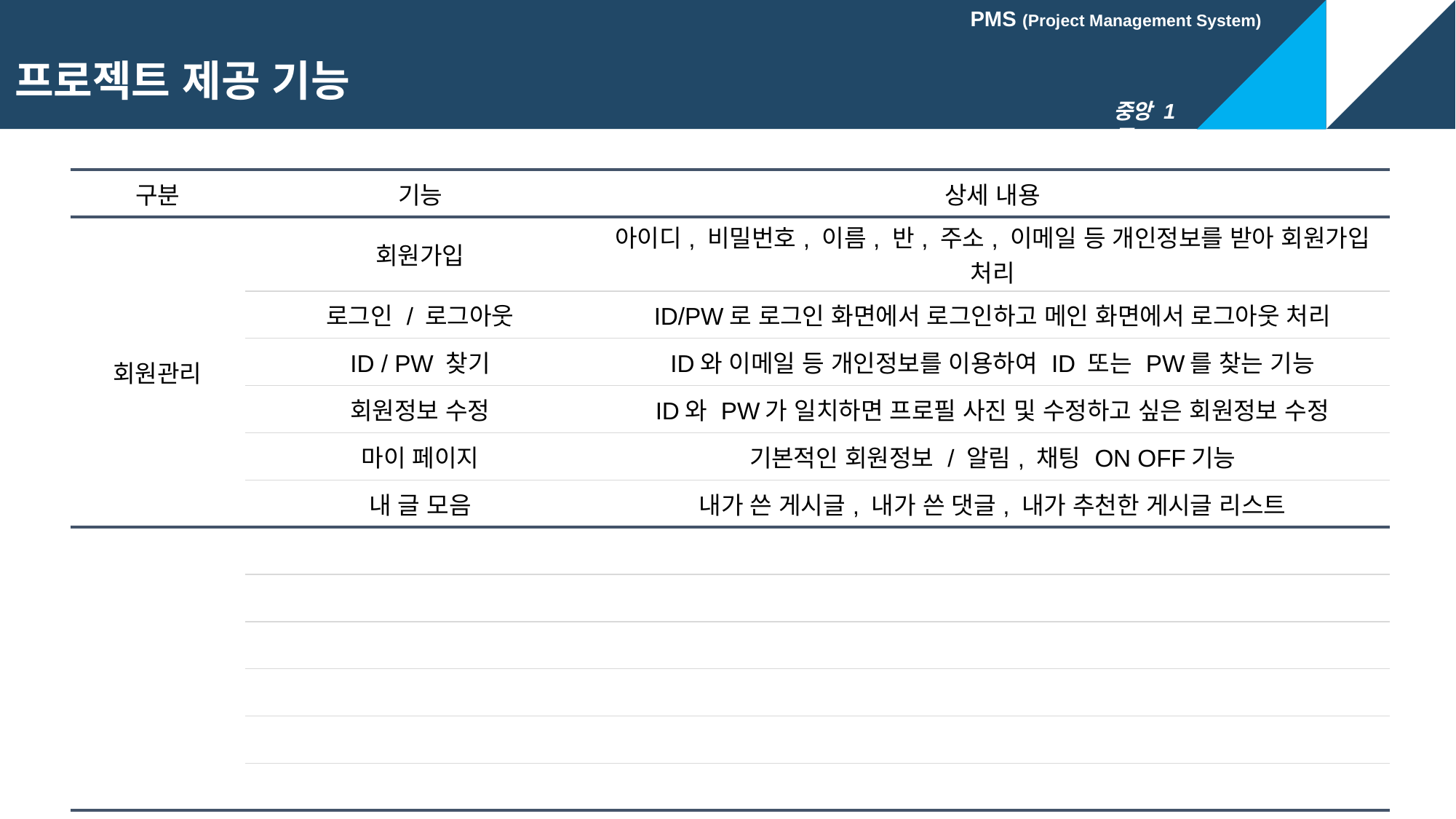

프로젝트 제공 기능
| 구분 | 기능 | 상세 내용 |
| --- | --- | --- |
| 회원관리 | 회원가입 | 아이디, 비밀번호, 이름, 반, 주소, 이메일 등 개인정보를 받아 회원가입 처리 |
|  | 로그인 / 로그아웃 | ID/PW로 로그인 화면에서 로그인하고 메인 화면에서 로그아웃 처리 |
|  | ID / PW 찾기 | ID와 이메일 등 개인정보를 이용하여 ID 또는 PW를 찾는 기능 |
|  | 회원정보 수정 | ID와 PW가 일치하면 프로필 사진 및 수정하고 싶은 회원정보 수정 |
|  | 마이 페이지 | 기본적인 회원정보 / 알림, 채팅 ON OFF기능 |
|  | 내 글 모음 | 내가 쓴 게시글, 내가 쓴 댓글, 내가 추천한 게시글 리스트 |
|  |  |  |
|  |  |  |
|  |  |  |
|  |  |  |
|  |  |  |
|  |  |  |